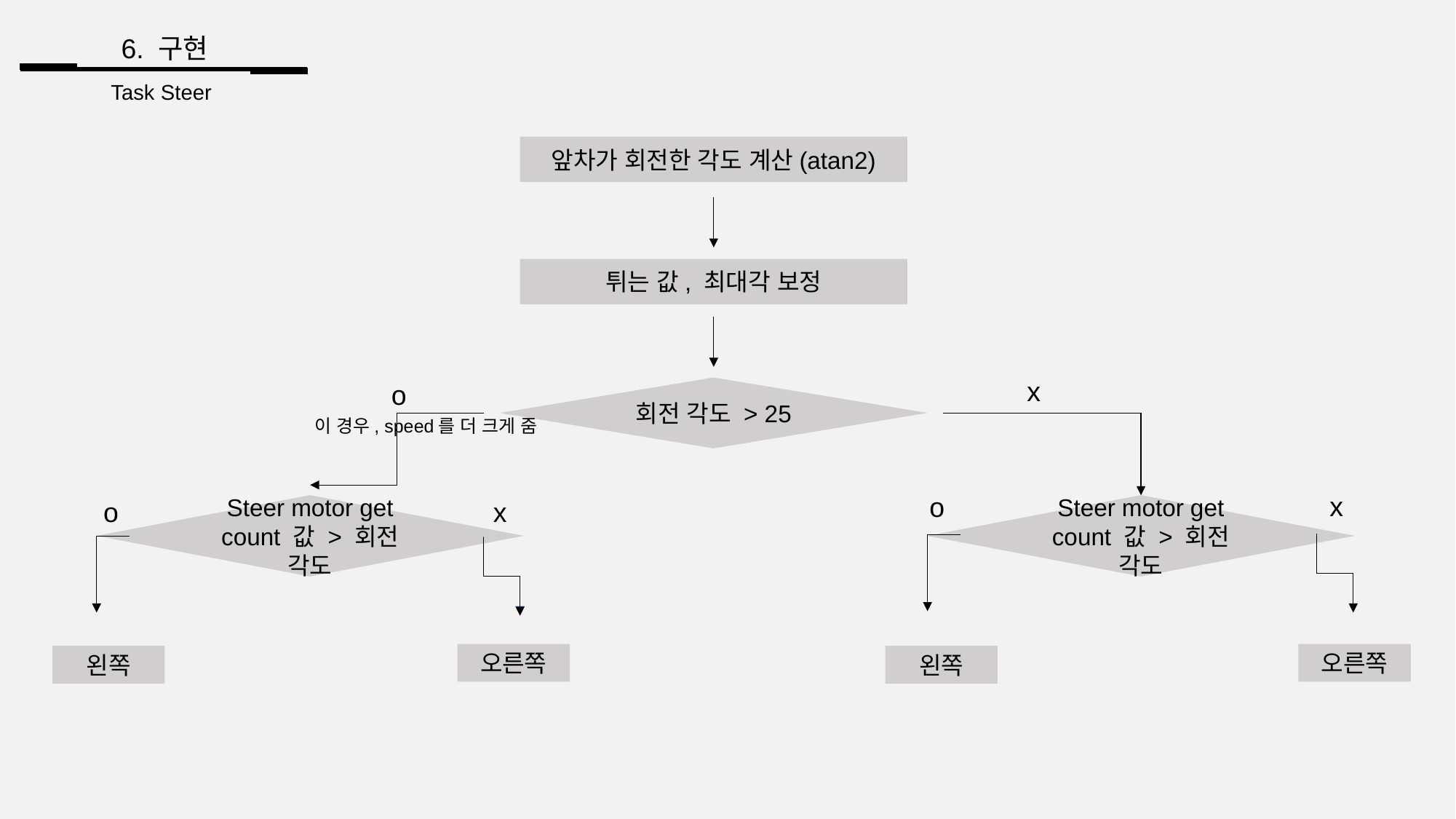

6. 구현

Task Steer
앞차가 회전한 각도 계산(atan2)
튀는 값, 최대각 보정
x
o
회전 각도 > 25
이 경우, speed를 더 크게 줌
x
o
o
x
Steer motor get count 값 > 회전 각도
Steer motor get count 값 > 회전 각도
오른쪽
오른쪽
왼쪽
왼쪽